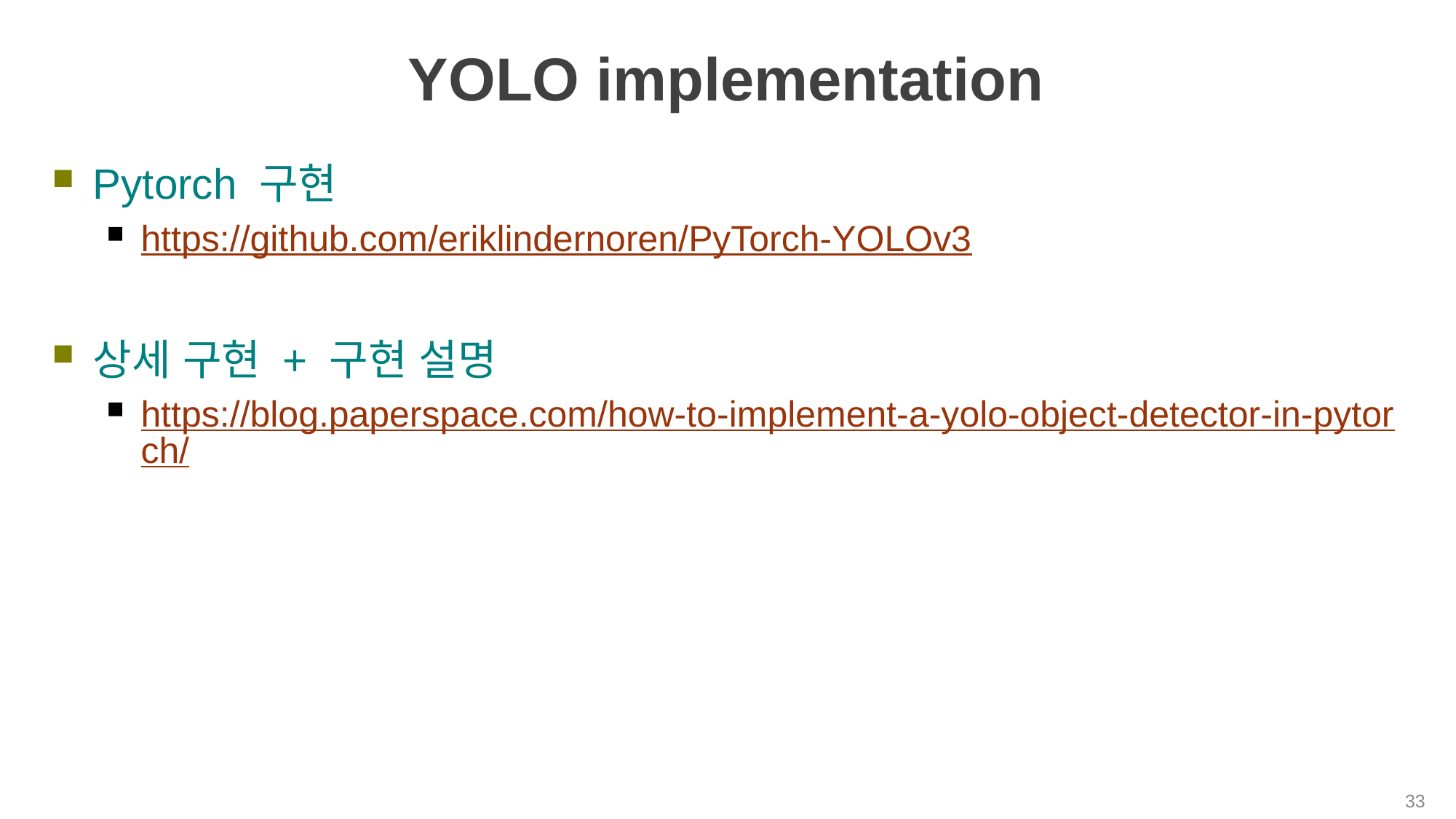

# YOLO implementation
Pytorch 구현
https://github.com/eriklindernoren/PyTorch-YOLOv3

상세 구현 + 구현 설명
https://blog.paperspace.com/how-to-implement-a-yolo-object-detector-in-pytorch/

33